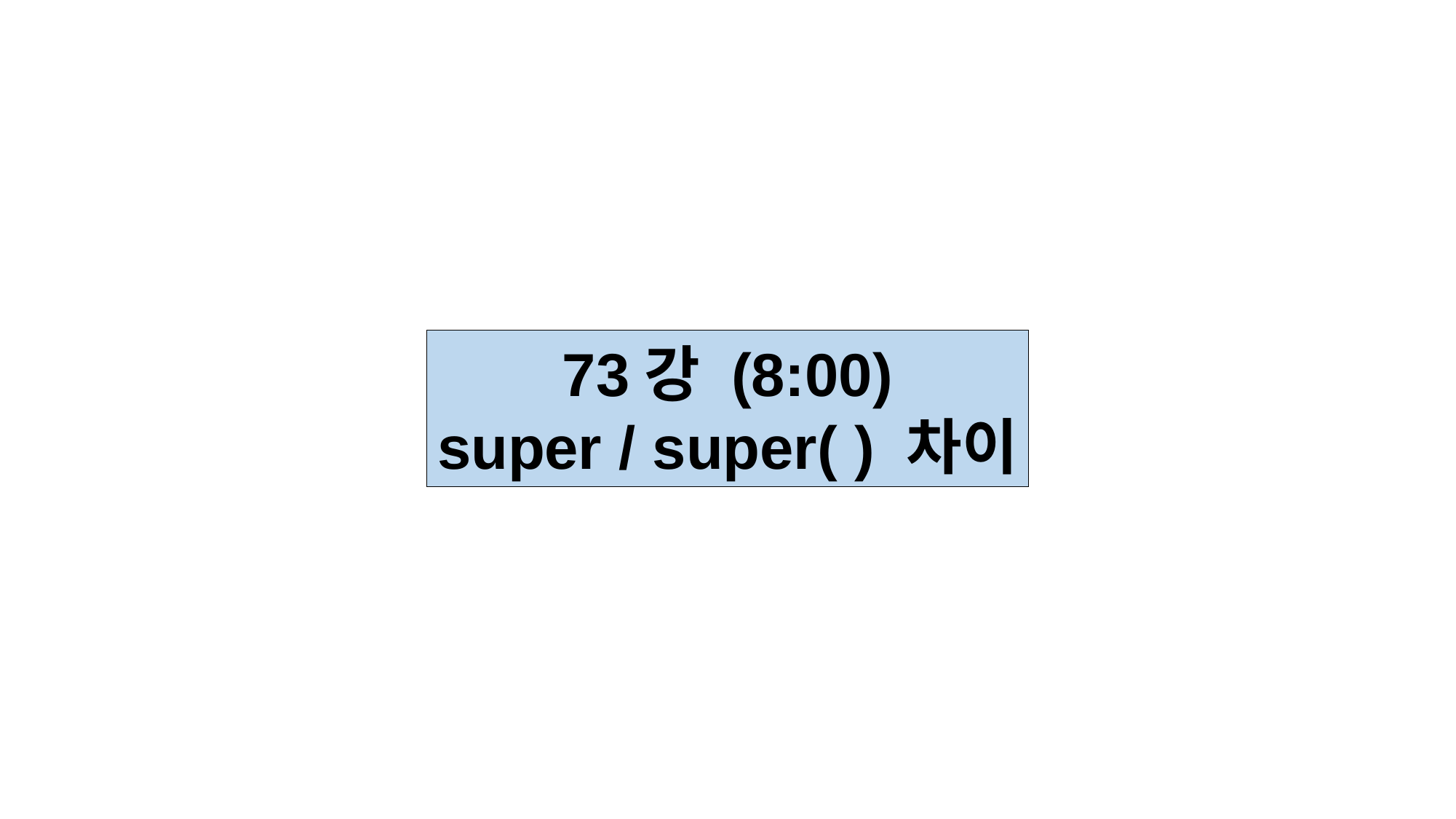

73강 (8:00)
super / super( ) 차이